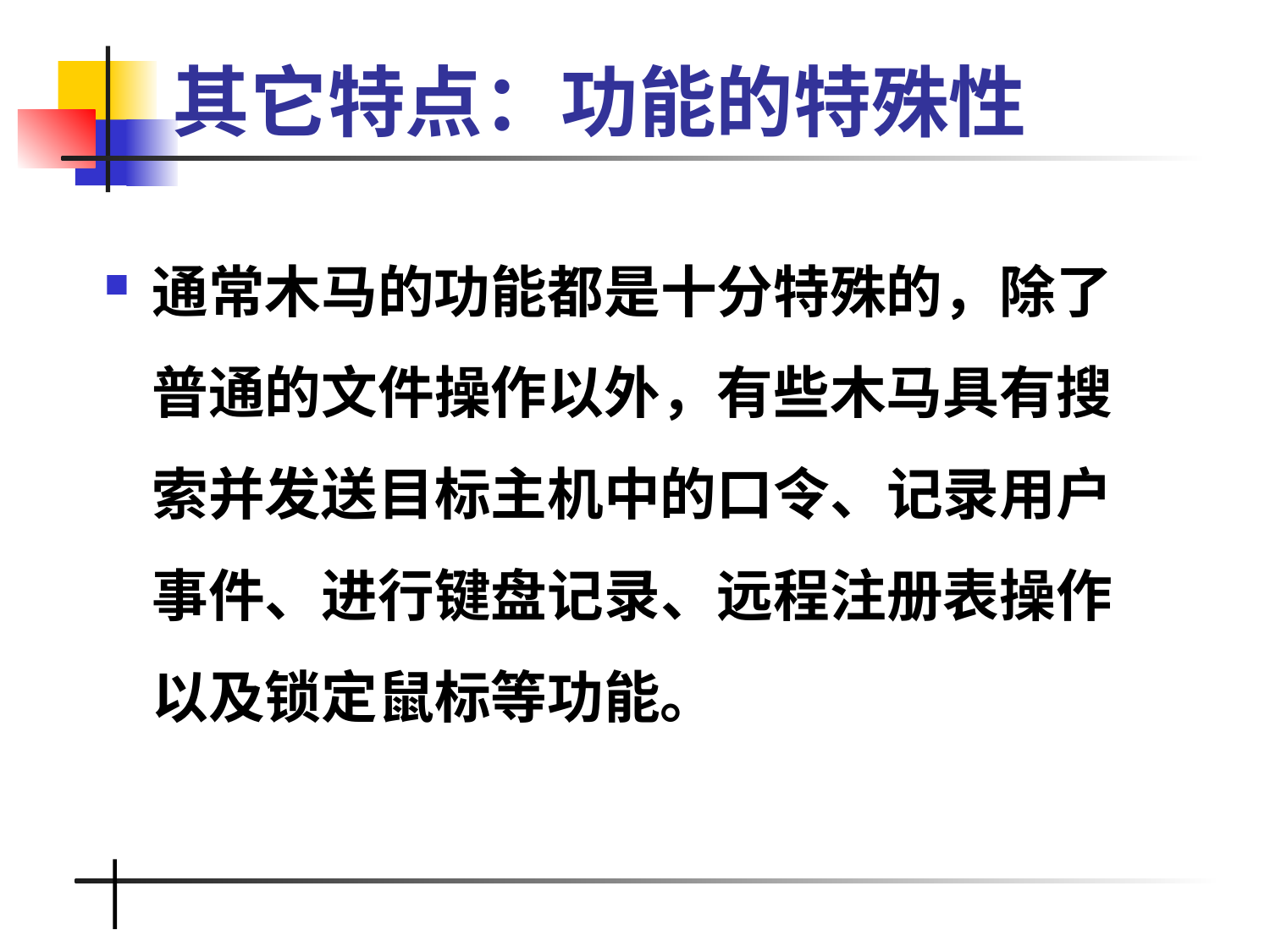

# 其它特点：功能的特殊性
通常木马的功能都是十分特殊的，除了普通的文件操作以外，有些木马具有搜索并发送目标主机中的口令、记录用户事件、进行键盘记录、远程注册表操作以及锁定鼠标等功能。